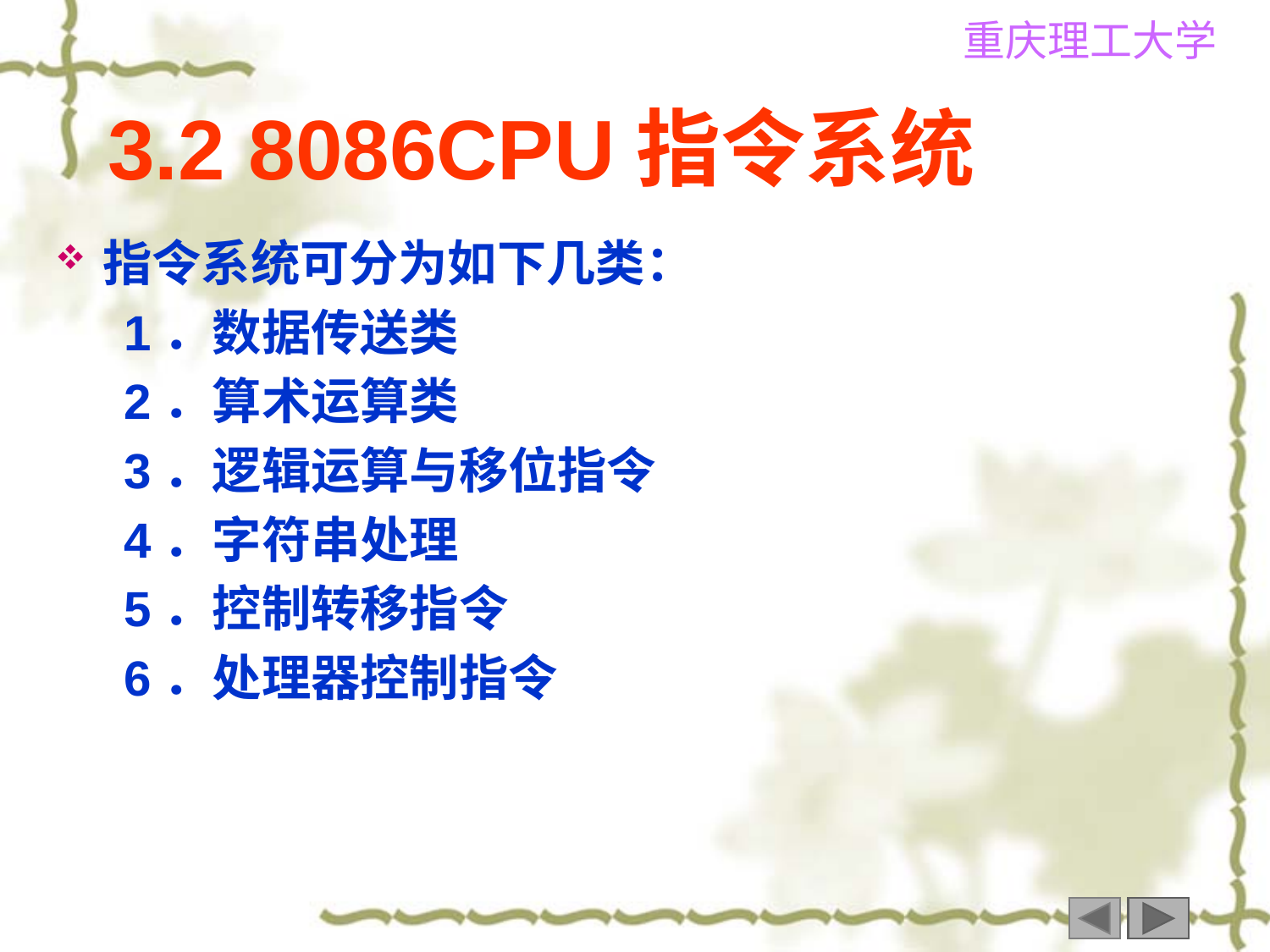

# 3.2 8086CPU指令系统
指令系统可分为如下几类：
     1．数据传送类
     2．算术运算类
     3．逻辑运算与移位指令
     4．字符串处理
     5．控制转移指令
     6．处理器控制指令